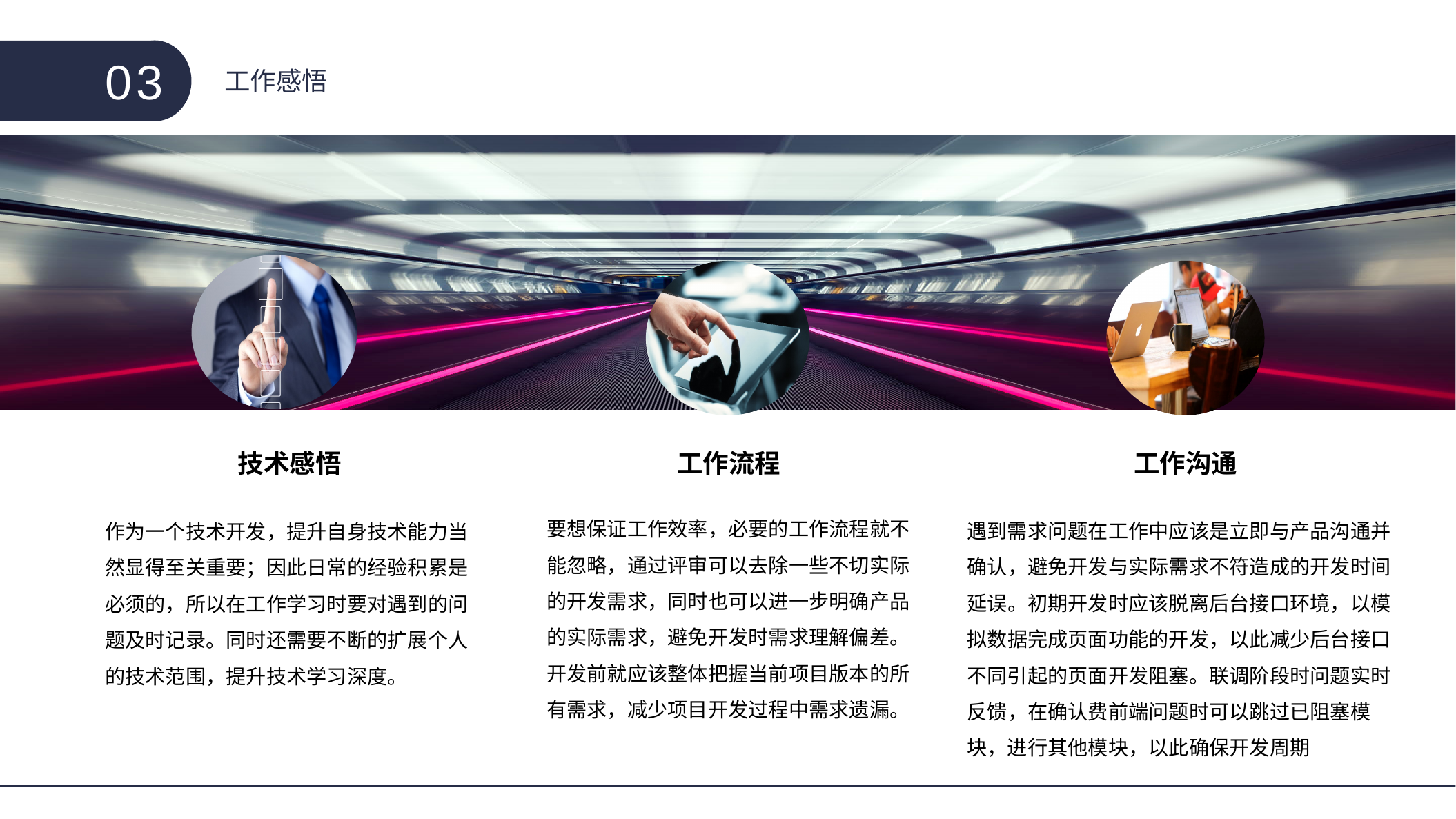

03
工作感悟

技术感悟
作为一个技术开发，提升自身技术能力当然显得至关重要；因此日常的经验积累是必须的，所以在工作学习时要对遇到的问题及时记录。同时还需要不断的扩展个人的技术范围，提升技术学习深度。
工作流程
要想保证工作效率，必要的工作流程就不能忽略，通过评审可以去除一些不切实际的开发需求，同时也可以进一步明确产品的实际需求，避免开发时需求理解偏差。开发前就应该整体把握当前项目版本的所有需求，减少项目开发过程中需求遗漏。
工作沟通
遇到需求问题在工作中应该是立即与产品沟通并确认，避免开发与实际需求不符造成的开发时间延误。初期开发时应该脱离后台接口环境，以模拟数据完成页面功能的开发，以此减少后台接口不同引起的页面开发阻塞。联调阶段时问题实时反馈，在确认费前端问题时可以跳过已阻塞模块，进行其他模块，以此确保开发周期